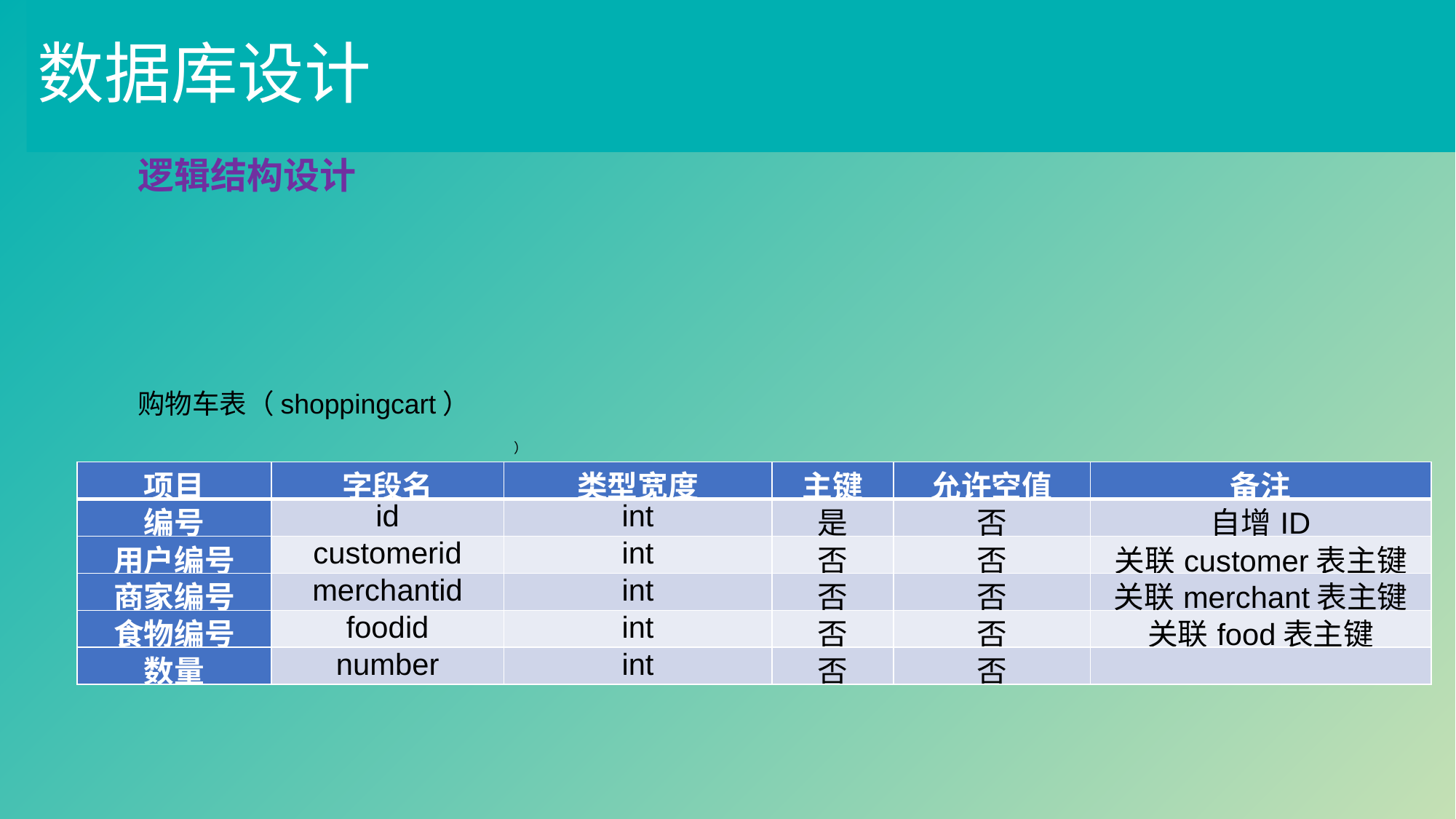

# 数据库设计
逻辑结构设计

购物车表（shoppingcart）

）

| 项目 | 字段名 | 类型宽度 | 主键 | 允许空值 | 备注 |
| --- | --- | --- | --- | --- | --- |
| 编号 | id | int | 是 | 否 | 自增ID |
| 用户编号 | customerid | int | 否 | 否 | 关联customer表主键 |
| 商家编号 | merchantid | int | 否 | 否 | 关联merchant表主键 |
| 食物编号 | foodid | int | 否 | 否 | 关联food表主键 |
| 数量 | number | int | 否 | 否 |  |